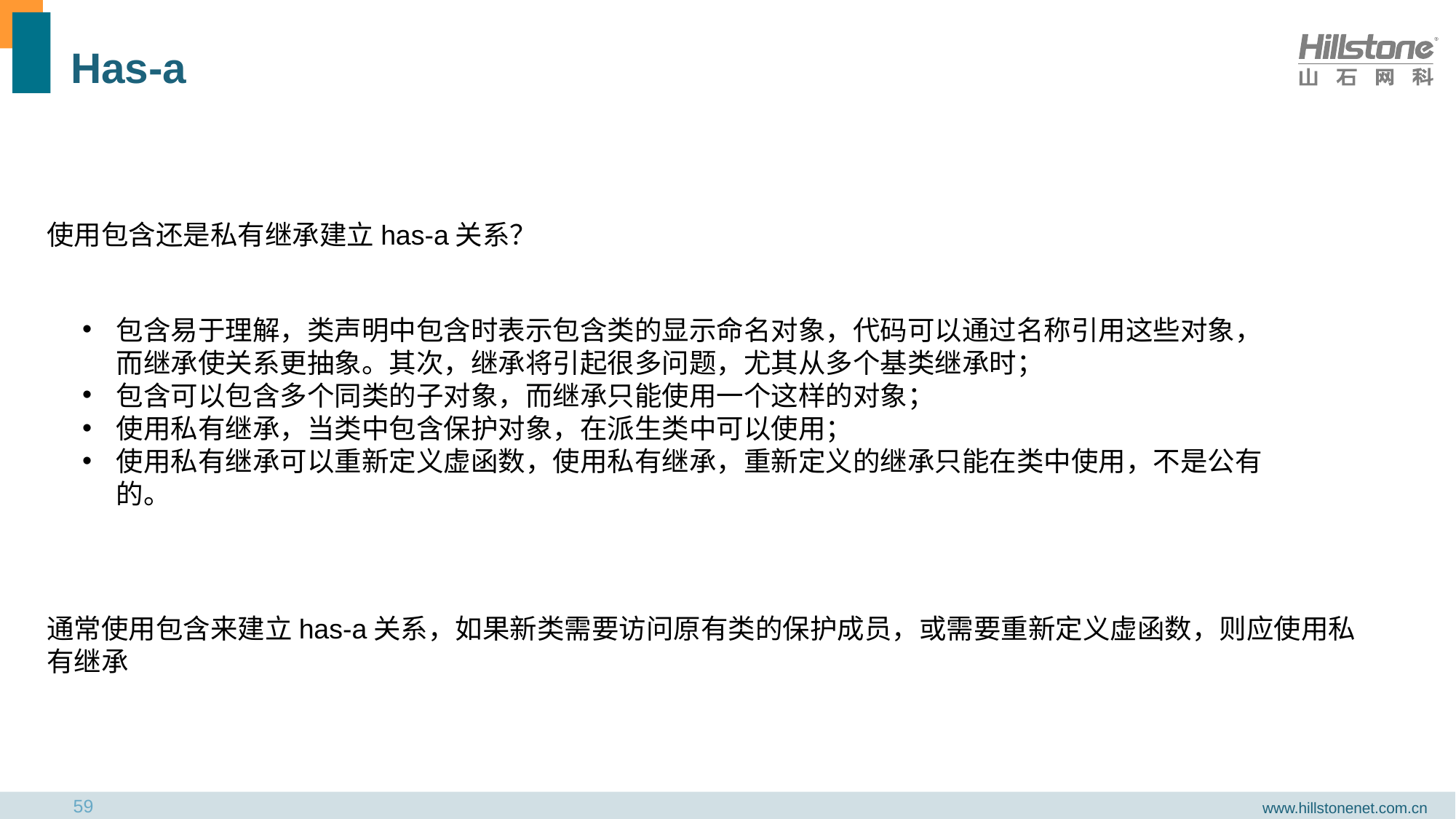

# Has-a
使用包含还是私有继承建立has-a关系？
包含易于理解，类声明中包含时表示包含类的显示命名对象，代码可以通过名称引用这些对象，而继承使关系更抽象。其次，继承将引起很多问题，尤其从多个基类继承时；
包含可以包含多个同类的子对象，而继承只能使用一个这样的对象；
使用私有继承，当类中包含保护对象，在派生类中可以使用；
使用私有继承可以重新定义虚函数，使用私有继承，重新定义的继承只能在类中使用，不是公有的。
通常使用包含来建立has-a关系，如果新类需要访问原有类的保护成员，或需要重新定义虚函数，则应使用私有继承
59